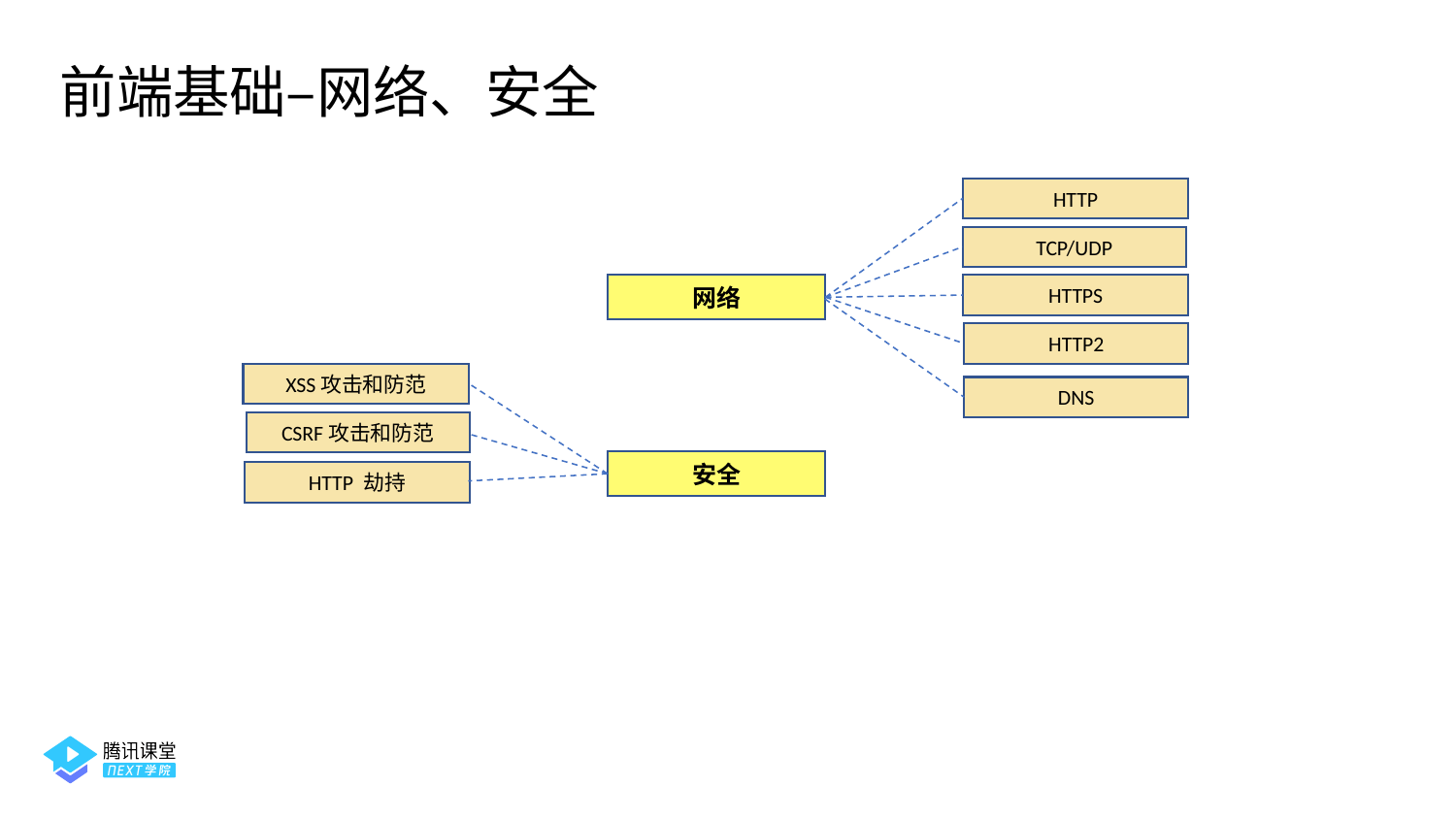

前端基础–网络、安全
HTTP
TCP/UDP
网络
HTTPS
HTTP2
XSS攻击和防范
DNS
CSRF攻击和防范
安全
HTTP 劫持